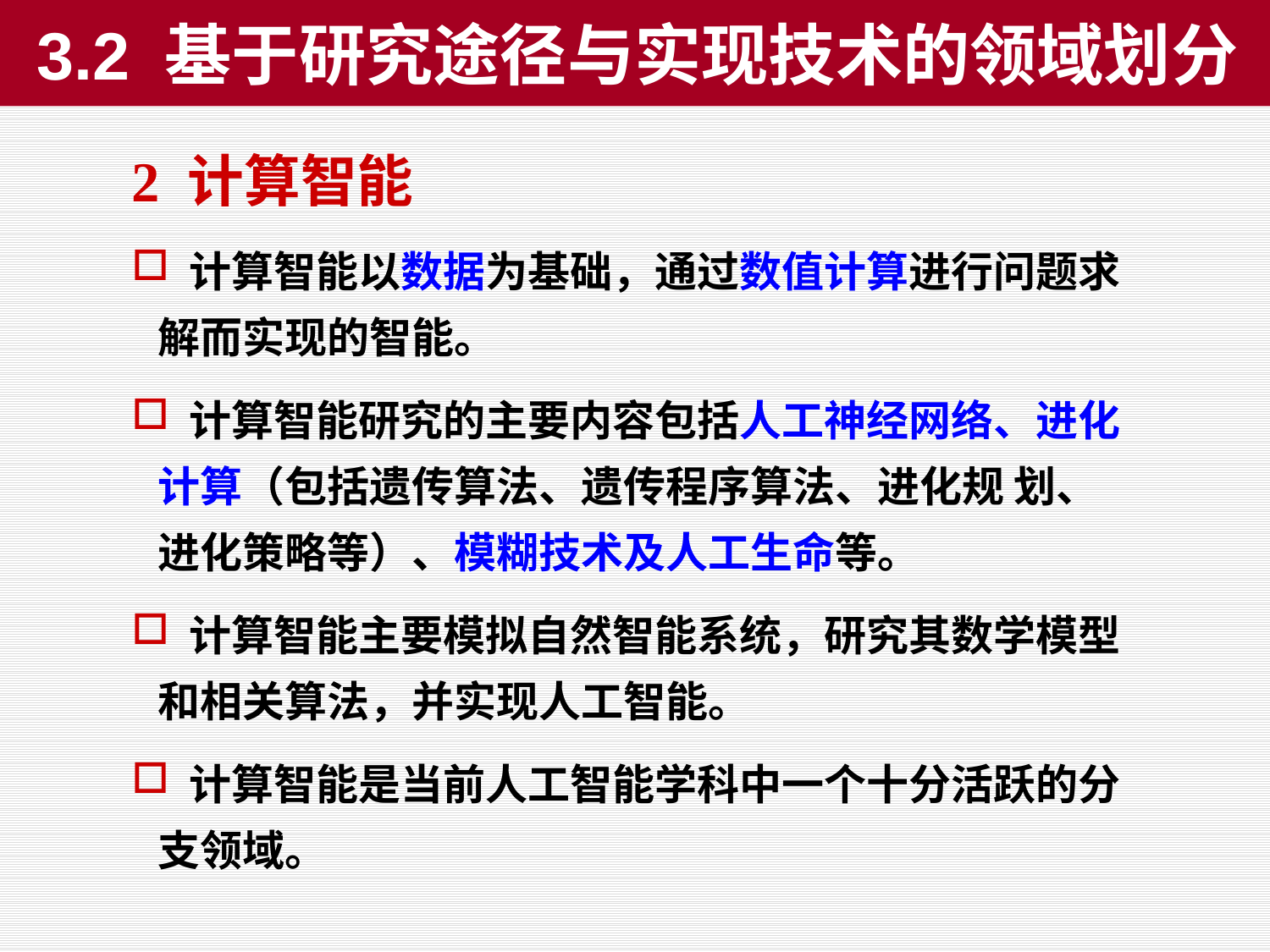

3.2 基于研究途径与实现技术的领域划分
2 计算智能
 计算智能以数据为基础，通过数值计算进行问题求解而实现的智能。
 计算智能研究的主要内容包括人工神经网络、进化计算（包括遗传算法、遗传程序算法、进化规 划、进化策略等）、模糊技术及人工生命等。
 计算智能主要模拟自然智能系统，研究其数学模型和相关算法，并实现人工智能。
 计算智能是当前人工智能学科中一个十分活跃的分支领域。